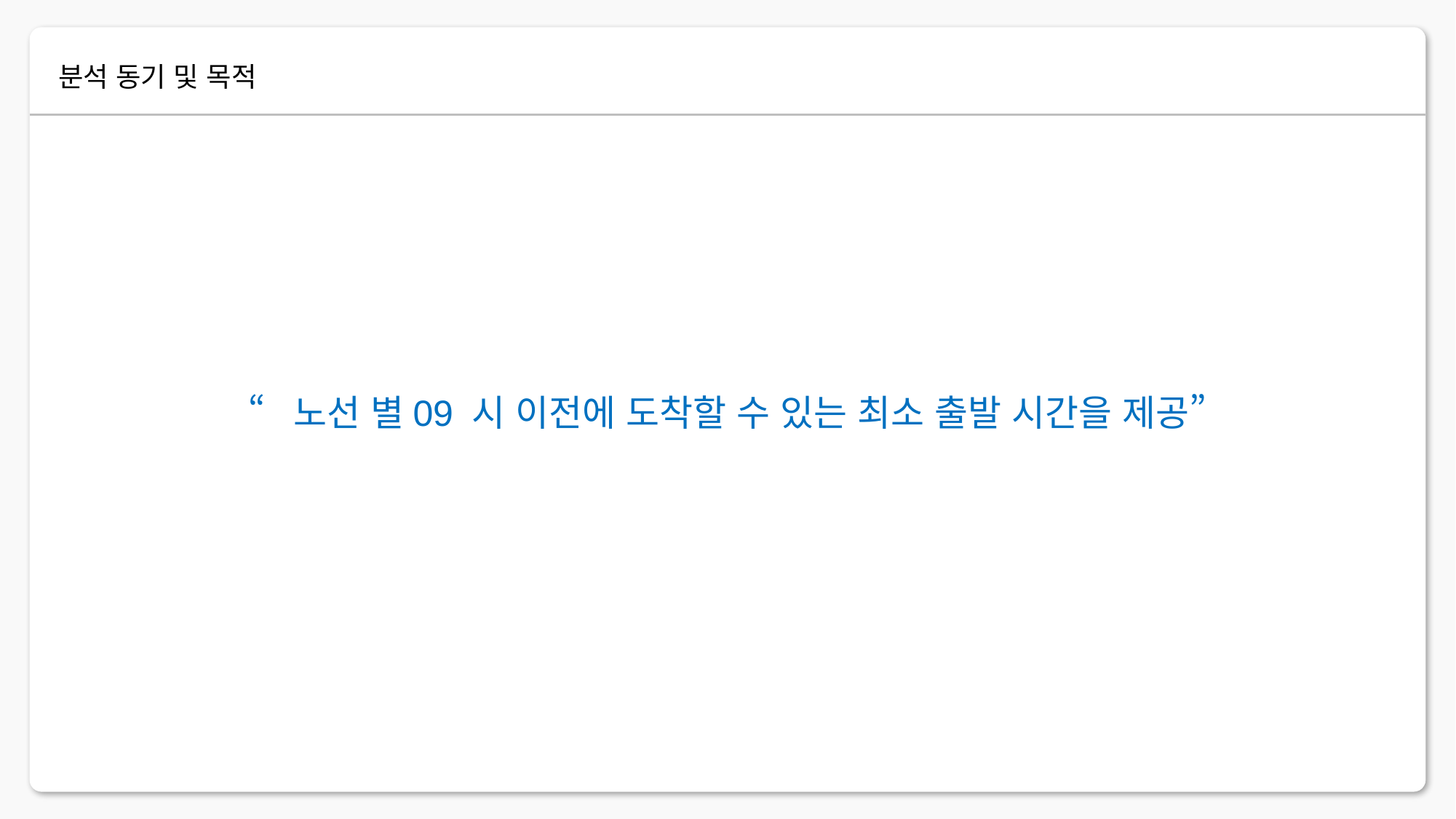

분석 동기 및 목적
“노선 별09 시 이전에 도착할 수 있는 최소 출발 시간을 제공”